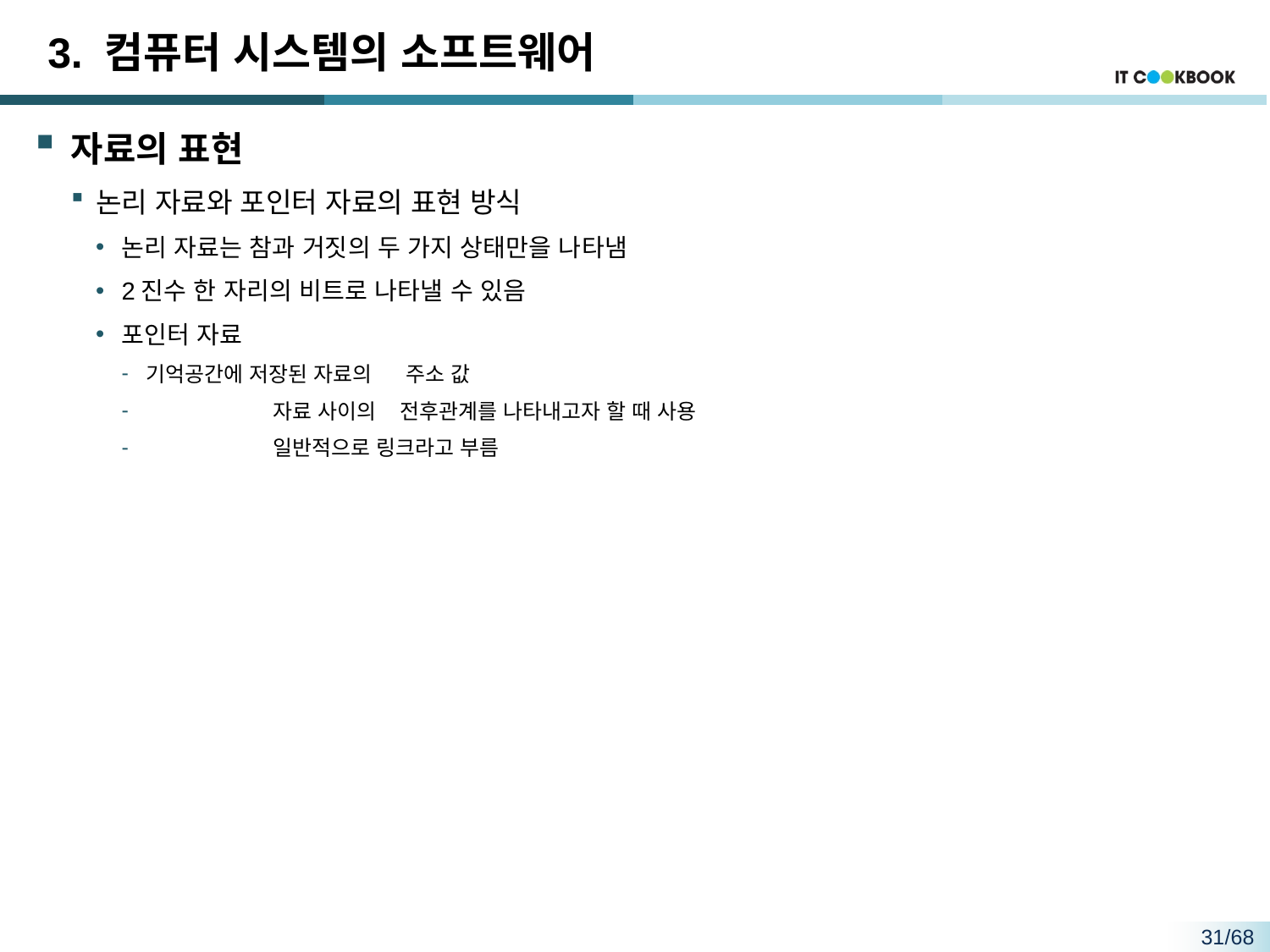

# 3. 컴퓨터 시스템의 소프트웨어
자료의 표현
논리 자료와 포인터 자료의 표현 방식
논리 자료는 참과 거짓의 두 가지 상태만을 나타냄
2진수 한 자리의 비트로 나타낼 수 있음
포인터 자료
기억공간에 저장된 자료의	 주소 값
	자료 사이의	전후관계를 나타내고자 할 때 사용
	일반적으로 링크라고 부름